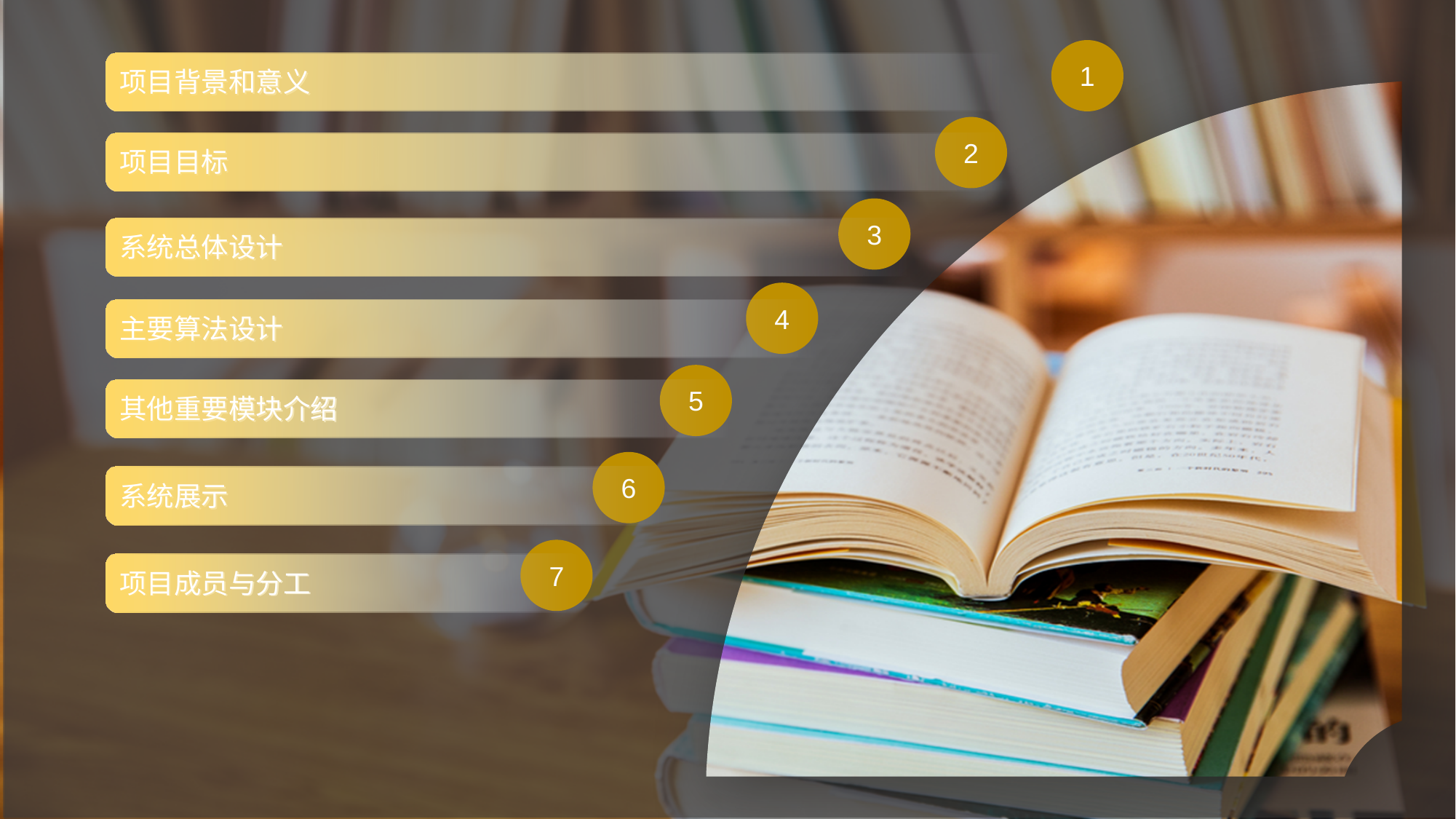

1
项目背景和意义
项目背景和意义

2
项目目标
项目目标
3
系统总体设计
系统总体设计
4
主要算法设计
主要算法设计
5
其他重要模块介绍
其他重要模块介绍
6
系统展示
系统展示
7
项目成员与分工
项目成员与分工